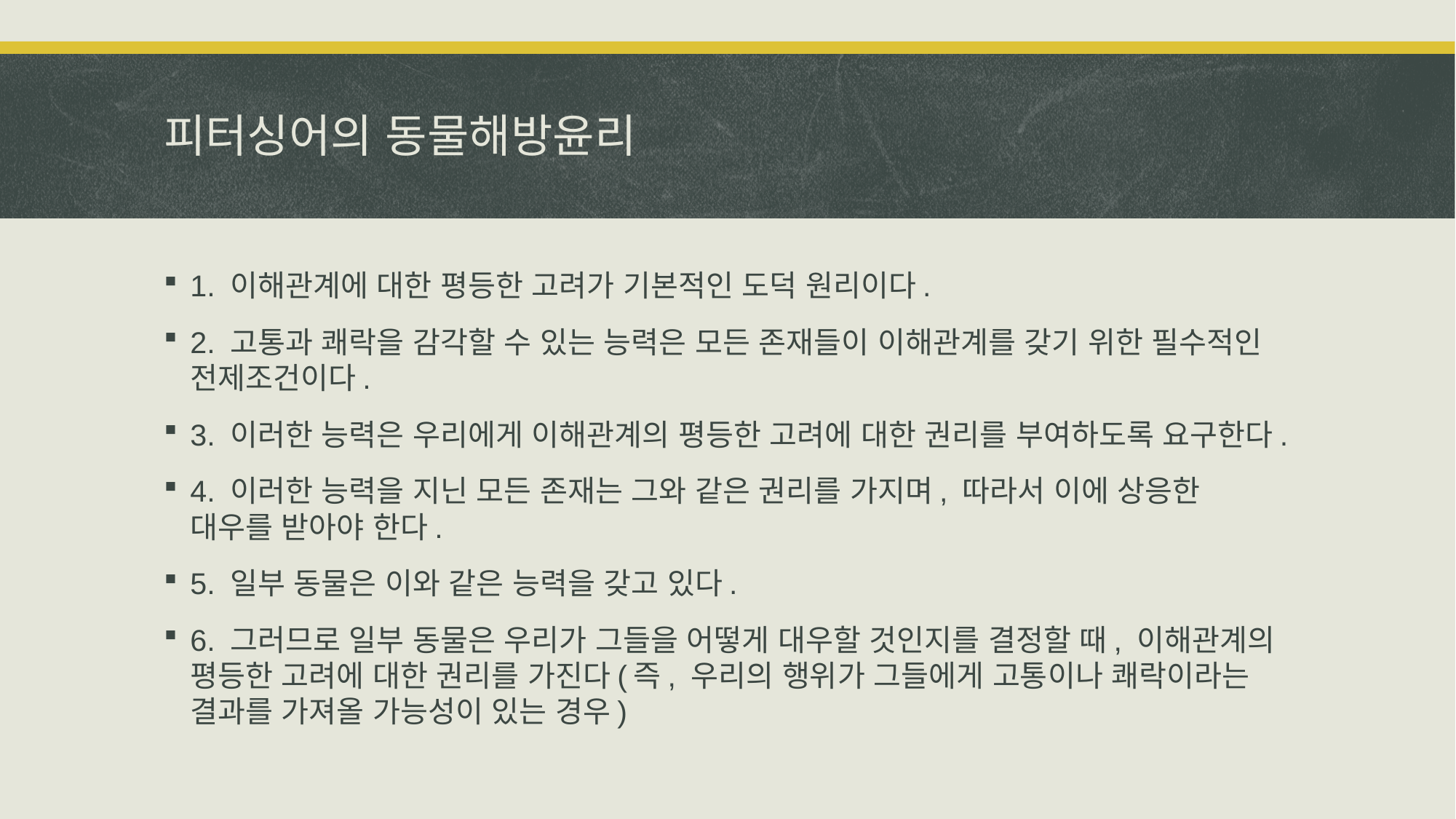

# 피터싱어의 동물해방윤리
1. 이해관계에 대한 평등한 고려가 기본적인 도덕 원리이다.
2. 고통과 쾌락을 감각할 수 있는 능력은 모든 존재들이 이해관계를 갖기 위한 필수적인 전제조건이다.
3. 이러한 능력은 우리에게 이해관계의 평등한 고려에 대한 권리를 부여하도록 요구한다.
4. 이러한 능력을 지닌 모든 존재는 그와 같은 권리를 가지며, 따라서 이에 상응한 대우를 받아야 한다.
5. 일부 동물은 이와 같은 능력을 갖고 있다.
6. 그러므로 일부 동물은 우리가 그들을 어떻게 대우할 것인지를 결정할 때, 이해관계의 평등한 고려에 대한 권리를 가진다(즉, 우리의 행위가 그들에게 고통이나 쾌락이라는 결과를 가져올 가능성이 있는 경우)